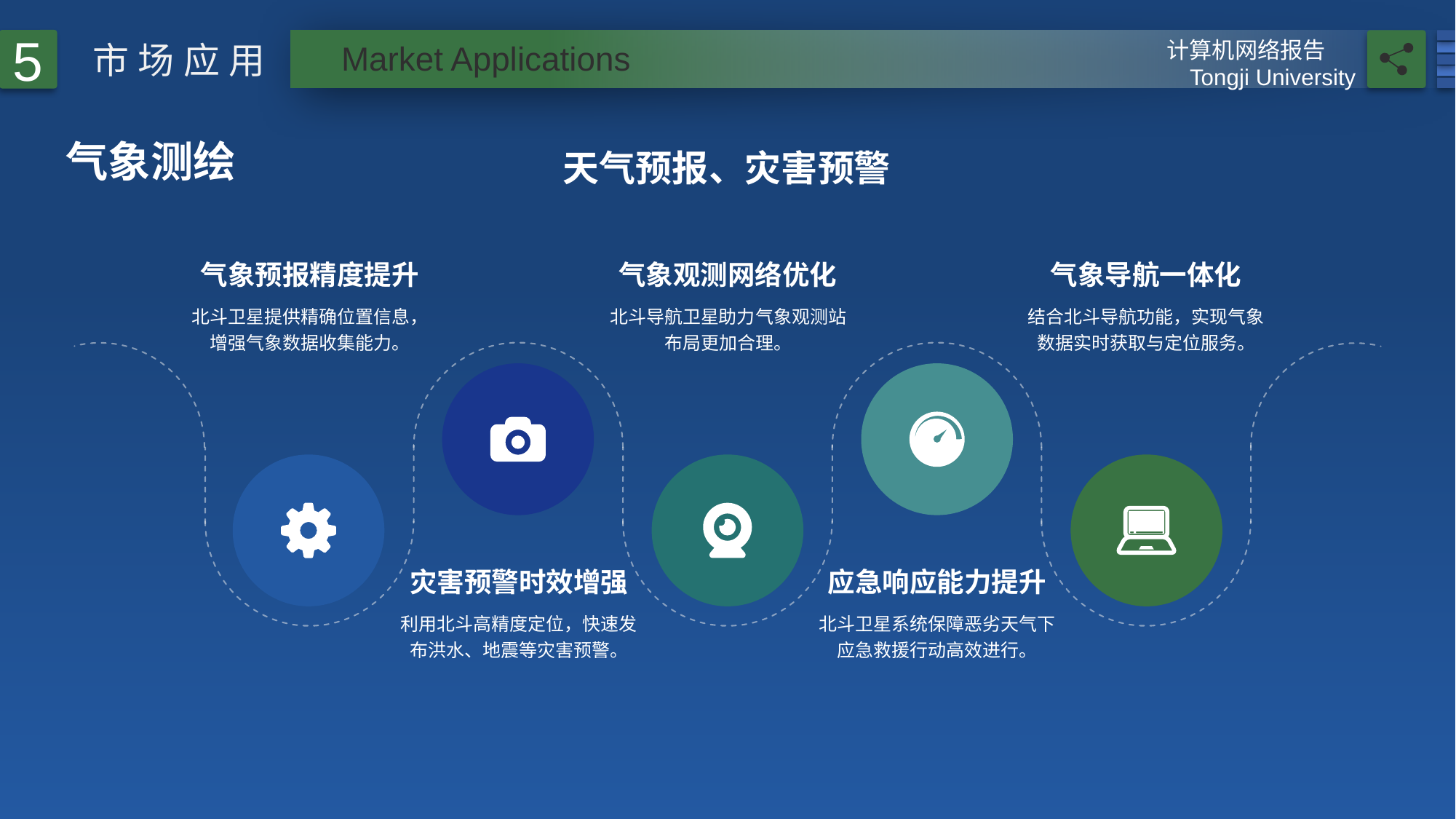

5

计算机网络报告
Tongji University

市场应用
Market Applications
# 气象测绘
天气预报、灾害预警
气象预报精度提升
北斗卫星提供精确位置信息，增强气象数据收集能力。

气象观测网络优化
北斗导航卫星助力气象观测站布局更加合理。

气象导航一体化
结合北斗导航功能，实现气象数据实时获取与定位服务。

灾害预警时效增强
利用北斗高精度定位，快速发布洪水、地震等灾害预警。

应急响应能力提升
北斗卫星系统保障恶劣天气下应急救援行动高效进行。